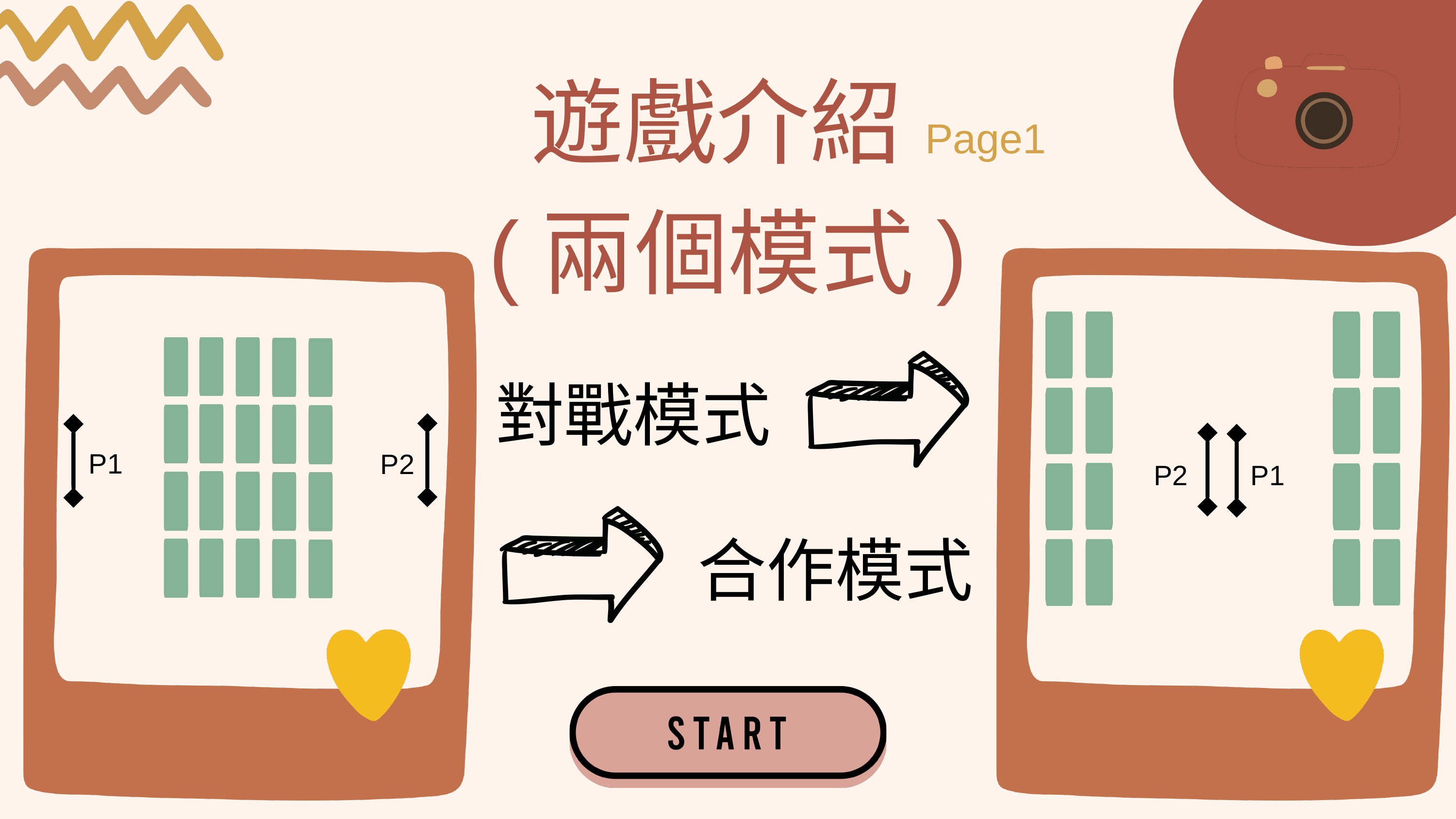

遊戲介紹(兩個模式)

Page1

對戰模式

P2

P1

P2

P1

合作模式